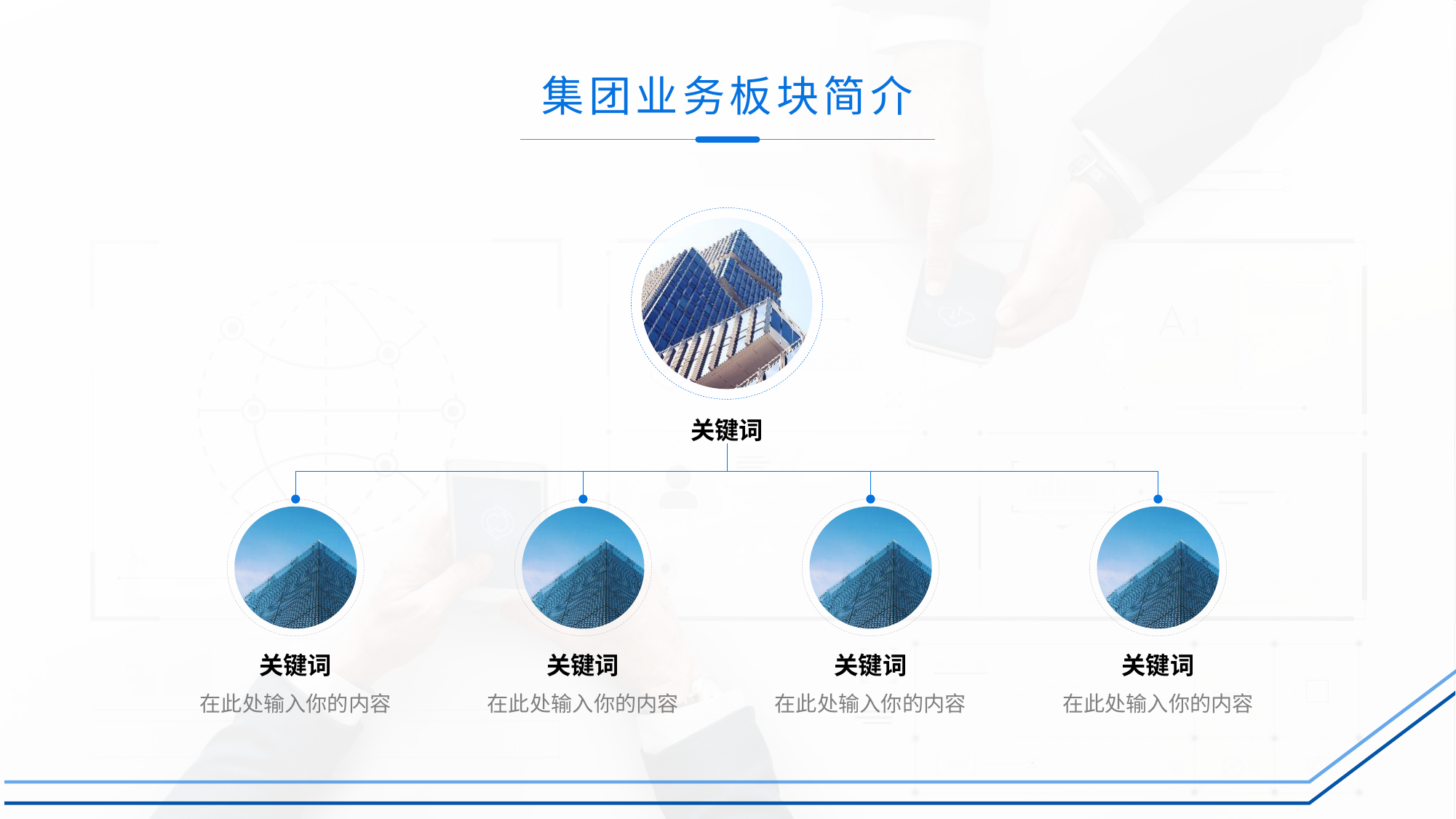

# 集团业务板块简介

关键词

关键词
在此处输入你的内容
关键词
在此处输入你的内容
关键词
在此处输入你的内容
关键词
在此处输入你的内容